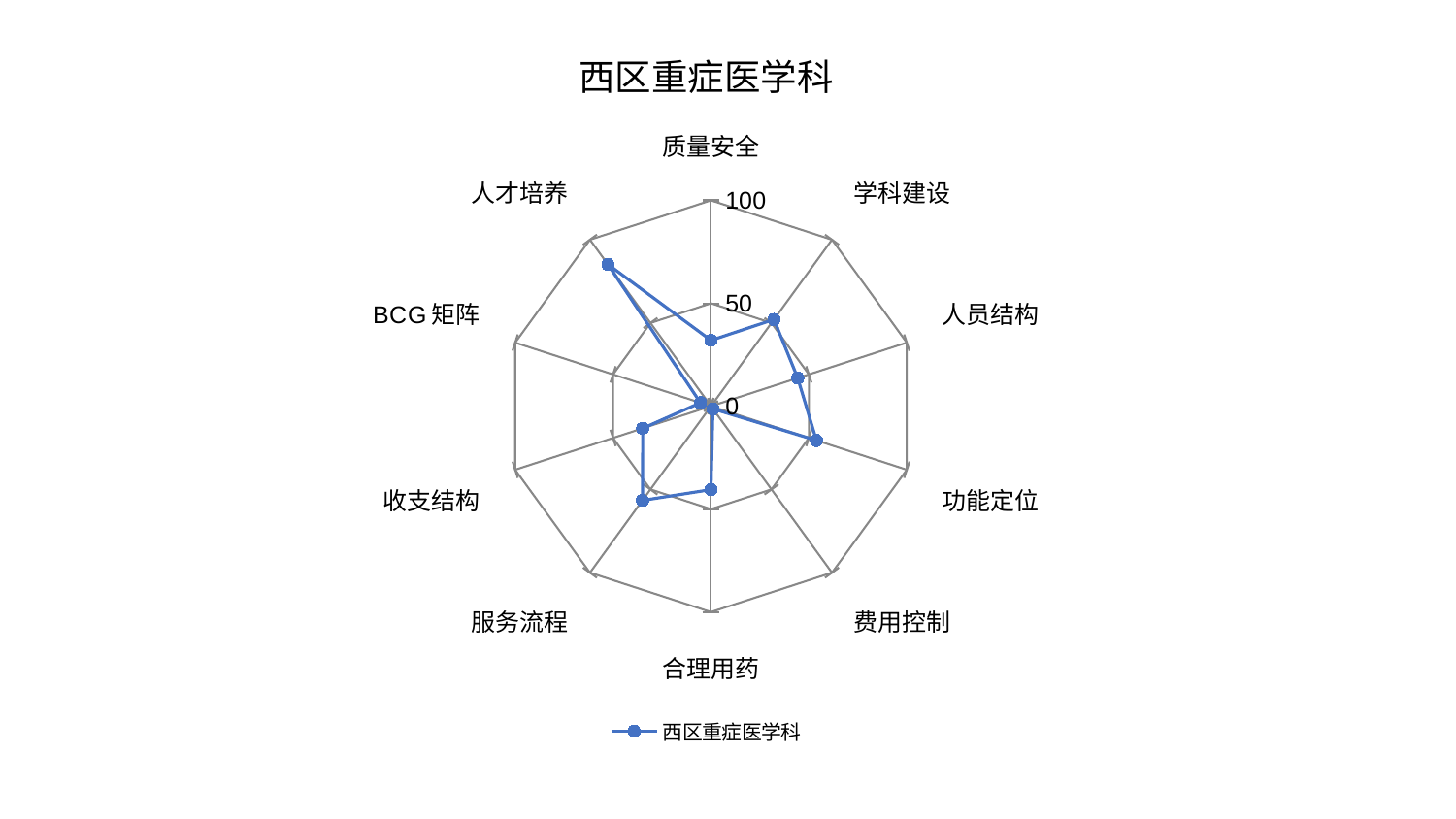

### Chart: 西区重症医学科

| Category | 西区重症医学科 |
|---|---|
| 质量安全 | 32.00930036349154 |
| 学科建设 | 52.0756617509627 |
| 人员结构 | 44.296016187319985 |
| 功能定位 | 53.862469650206904 |
| 费用控制 | 1.6114545823402633 |
| 合理用药 | 40.55209880624375 |
| 服务流程 | 56.58896278535115 |
| 收支结构 | 34.88554814820788 |
| BCG矩阵 | 5.366312980449022 |
| 人才培养 | 85.1837354872175 |
103